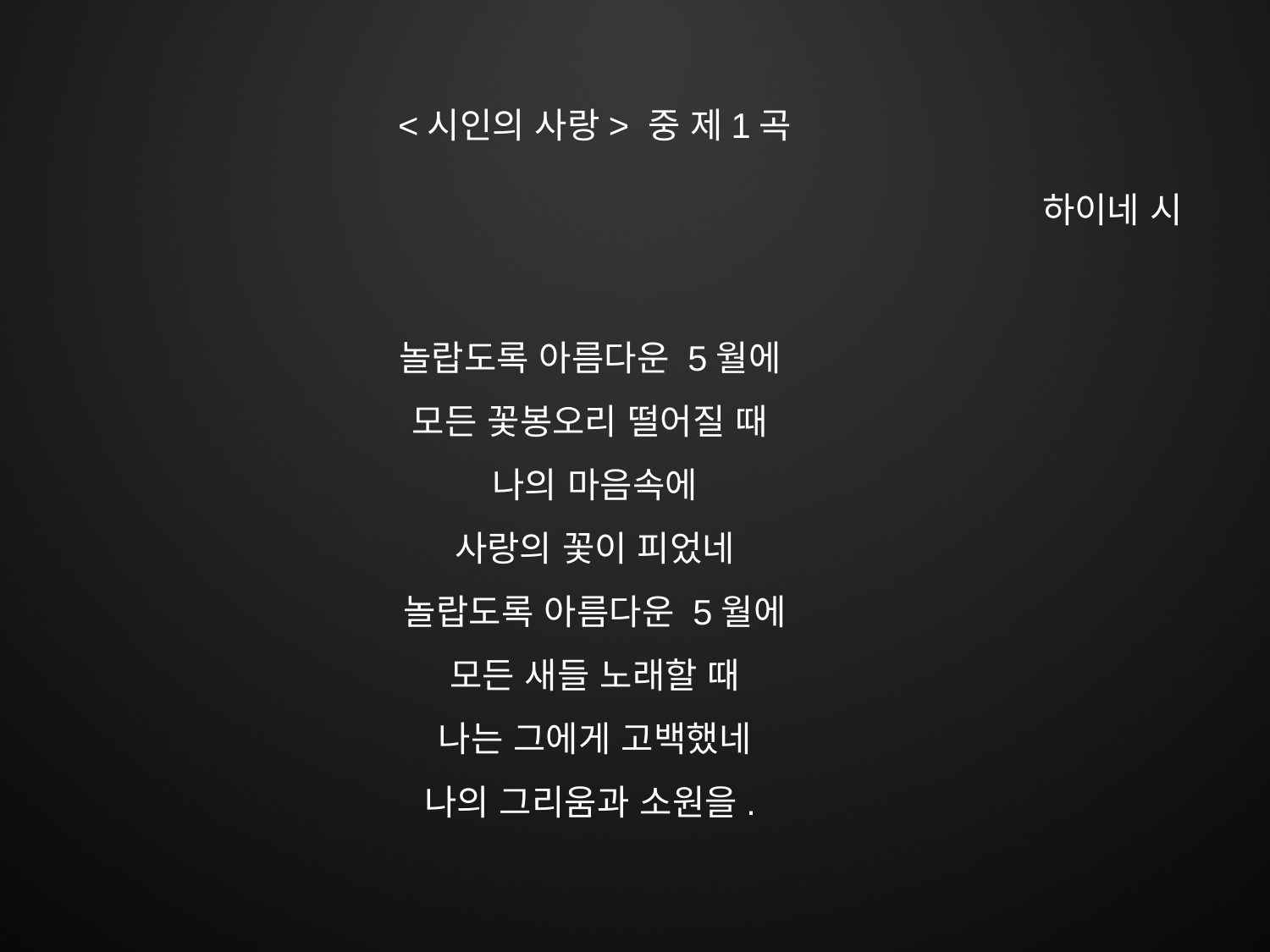

<시인의 사랑> 중 제1곡

하이네 시

놀랍도록 아름다운 5월에
모든 꽃봉오리 떨어질 때
나의 마음속에
사랑의 꽃이 피었네
놀랍도록 아름다운 5월에
모든 새들 노래할 때
나는 그에게 고백했네
나의 그리움과 소원을.